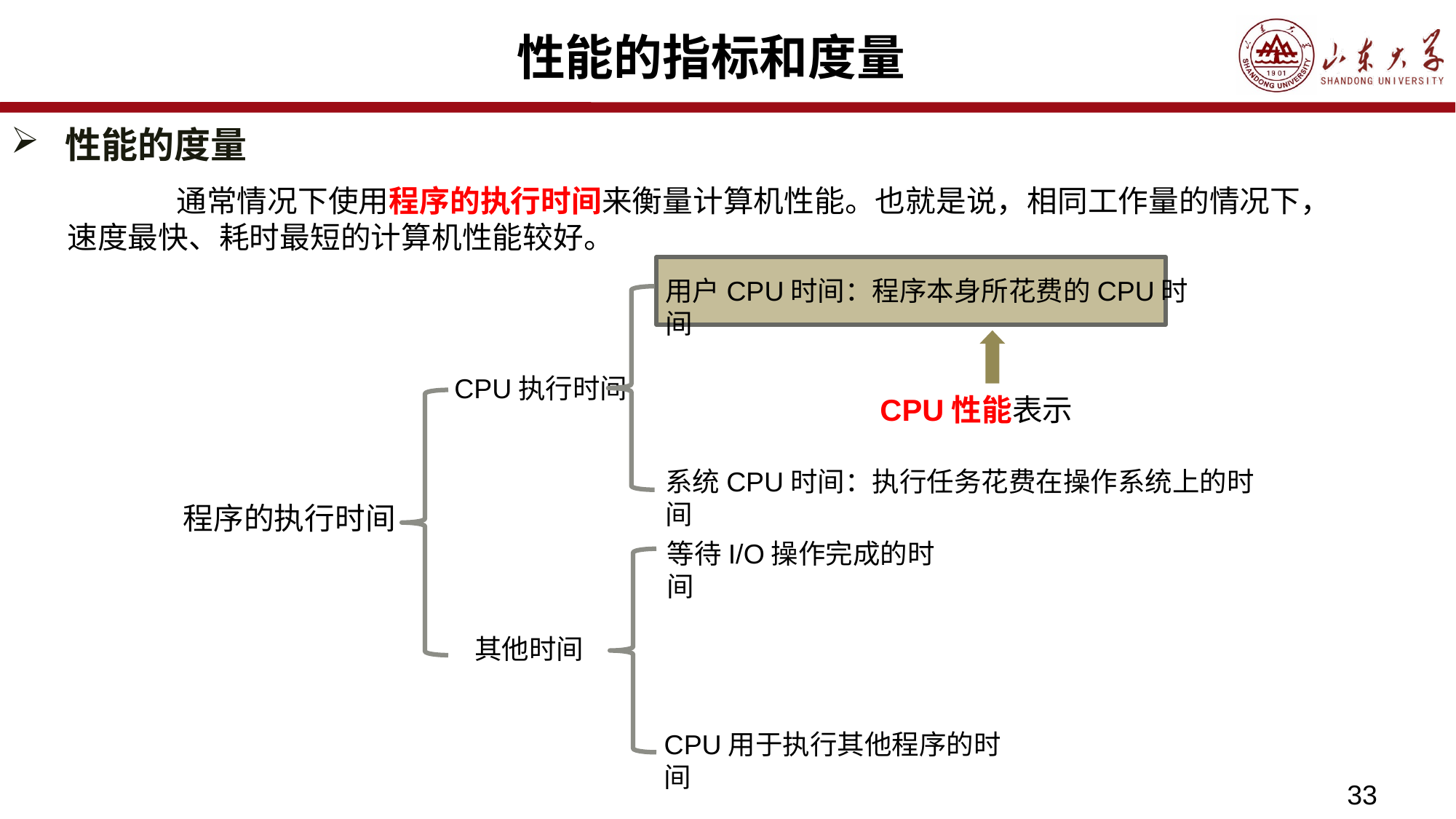

# 性能的指标和度量
性能的度量

	通常情况下使用程序的执行时间来衡量计算机性能。也就是说，相同工作量的情况下，速度最快、耗时最短的计算机性能较好。

用户CPU时间：程序本身所花费的CPU时间

CPU执行时间
CPU性能表示

系统CPU时间：执行任务花费在操作系统上的时间
程序的执行时间
等待I/O操作完成的时间

其他时间
CPU用于执行其他程序的时间
33